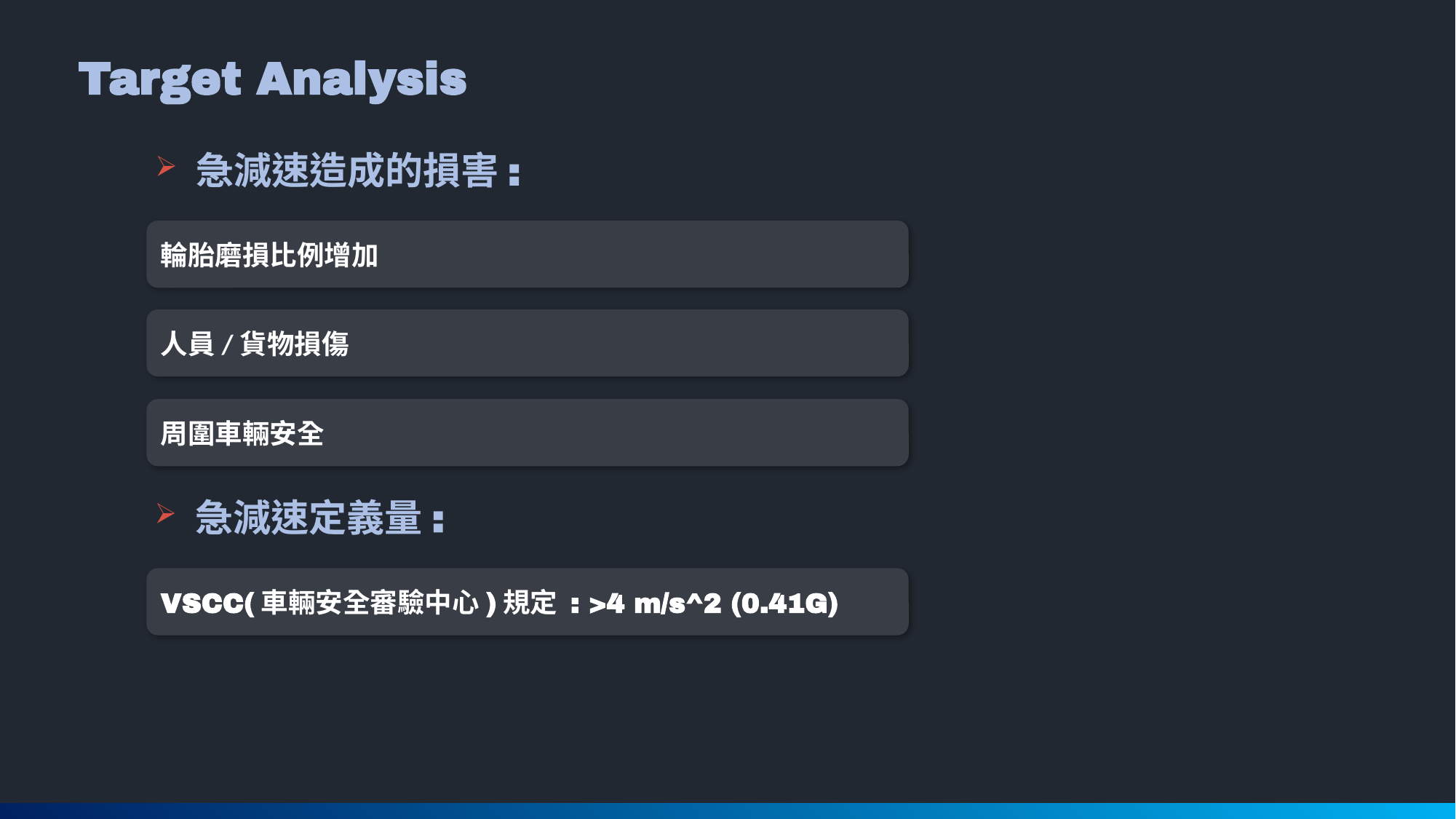

Target Analysis
急減速造成的損害:
輪胎磨損比例增加
人員/貨物損傷
周圍車輛安全
急減速定義量:
VSCC(車輛安全審驗中心)規定 : >4 m/s^2 (0.41G)